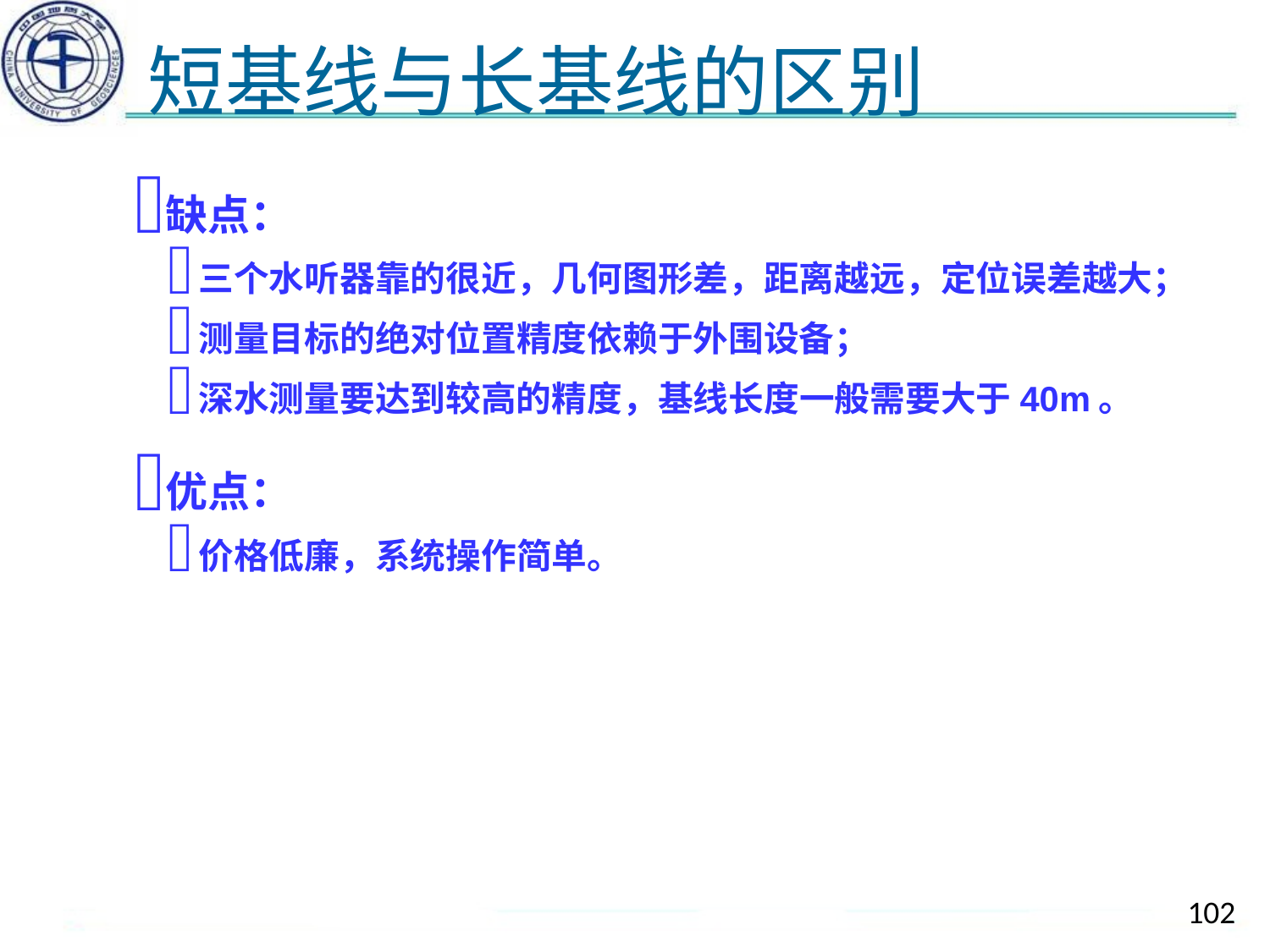

# 短基线与长基线的区别
缺点：
三个水听器靠的很近，几何图形差，距离越远，定位误差越大；
测量目标的绝对位置精度依赖于外围设备；
深水测量要达到较高的精度，基线长度一般需要大于40m。
优点：
价格低廉，系统操作简单。
102